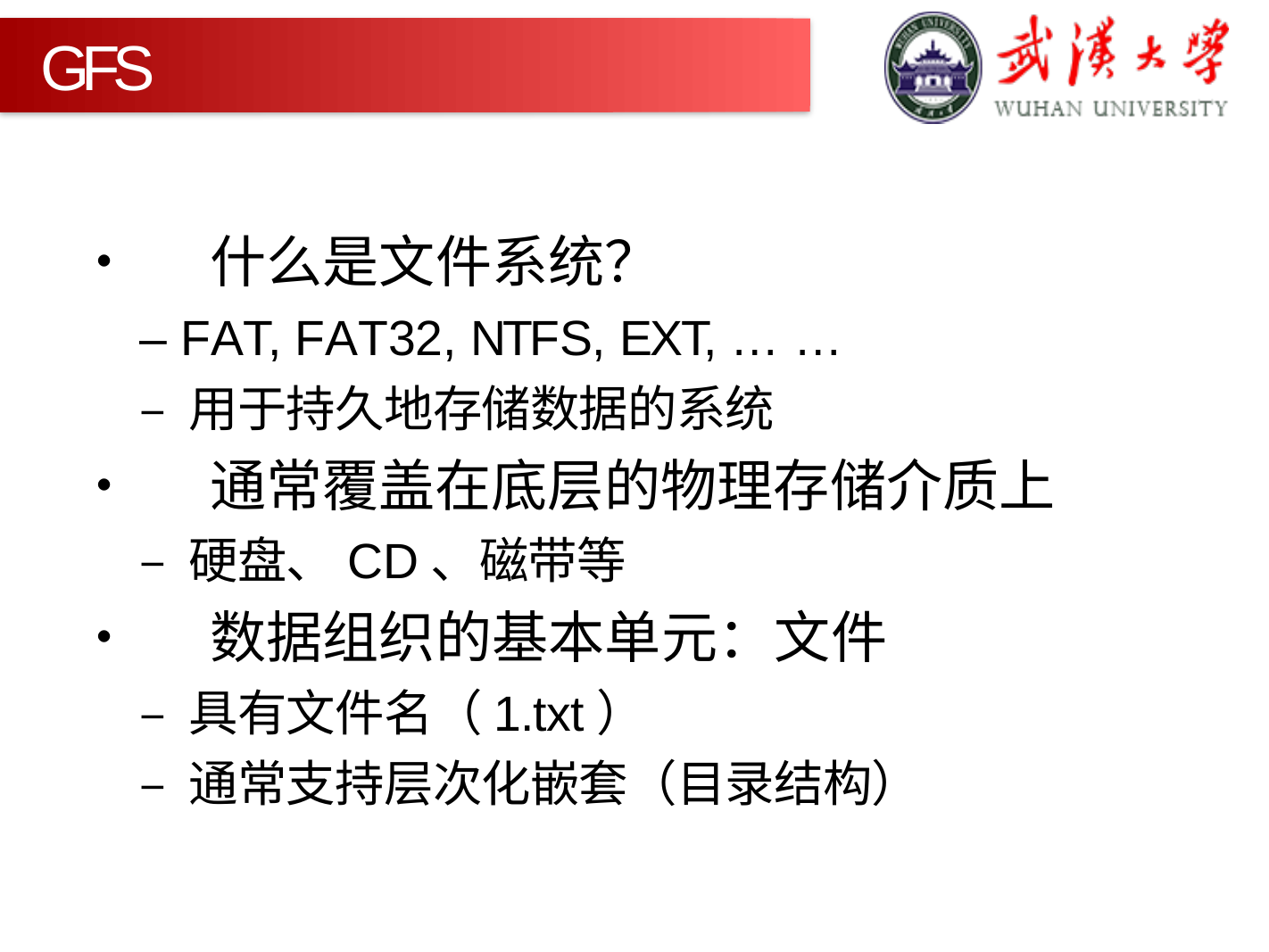

GFS

•	什么是文件系统？

– FAT, FAT32, NTFS, EXT, ……

– 用于持久地存储数据的系统

•	通常覆盖在底层的物理存储介质上

– 硬盘、CD、磁带等

•	数据组织的基本单元：文件

– 具有文件名（1.txt）

– 通常支持层次化嵌套（目录结构）